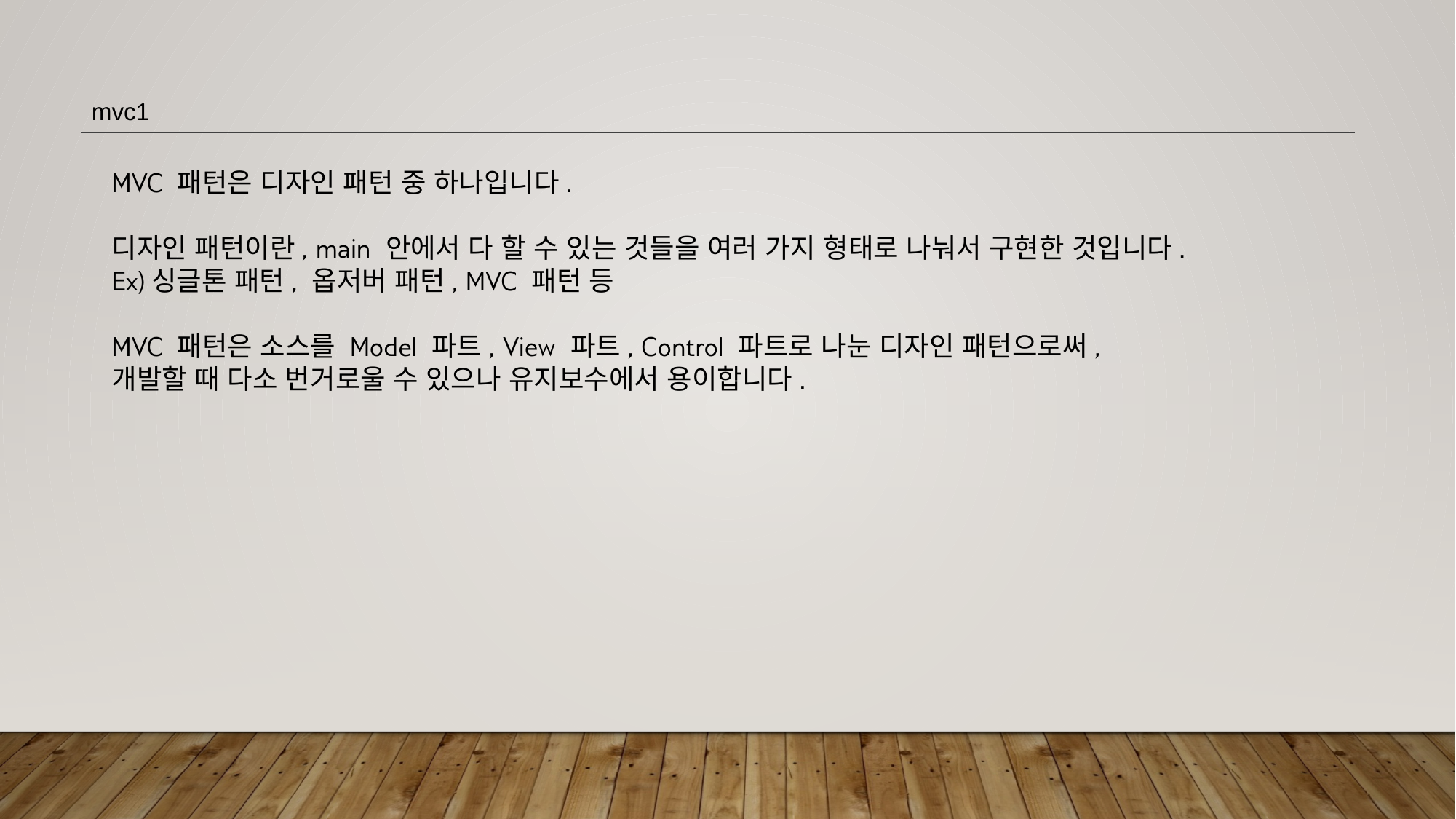

mvc1
MVC 패턴은 디자인 패턴 중 하나입니다.

디자인 패턴이란, main 안에서 다 할 수 있는 것들을 여러 가지 형태로 나눠서 구현한 것입니다.
Ex)싱글톤 패턴, 옵저버 패턴, MVC 패턴 등

MVC 패턴은 소스를 Model 파트, View 파트, Control 파트로 나눈 디자인 패턴으로써,
개발할 때 다소 번거로울 수 있으나 유지보수에서 용이합니다.